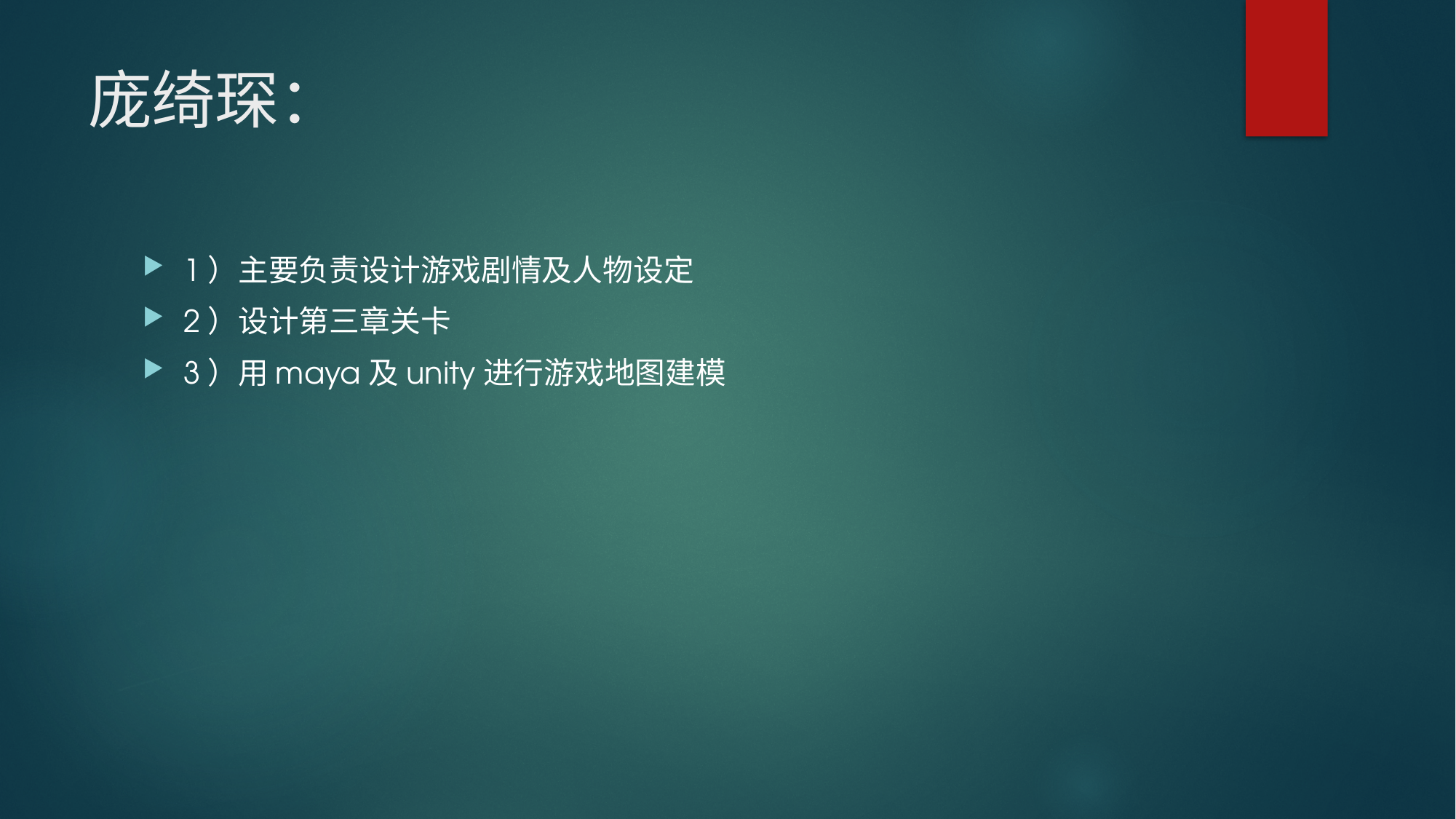

# 庞绮琛：
1）主要负责设计游戏剧情及人物设定
2）设计第三章关卡
3）用maya及unity进行游戏地图建模